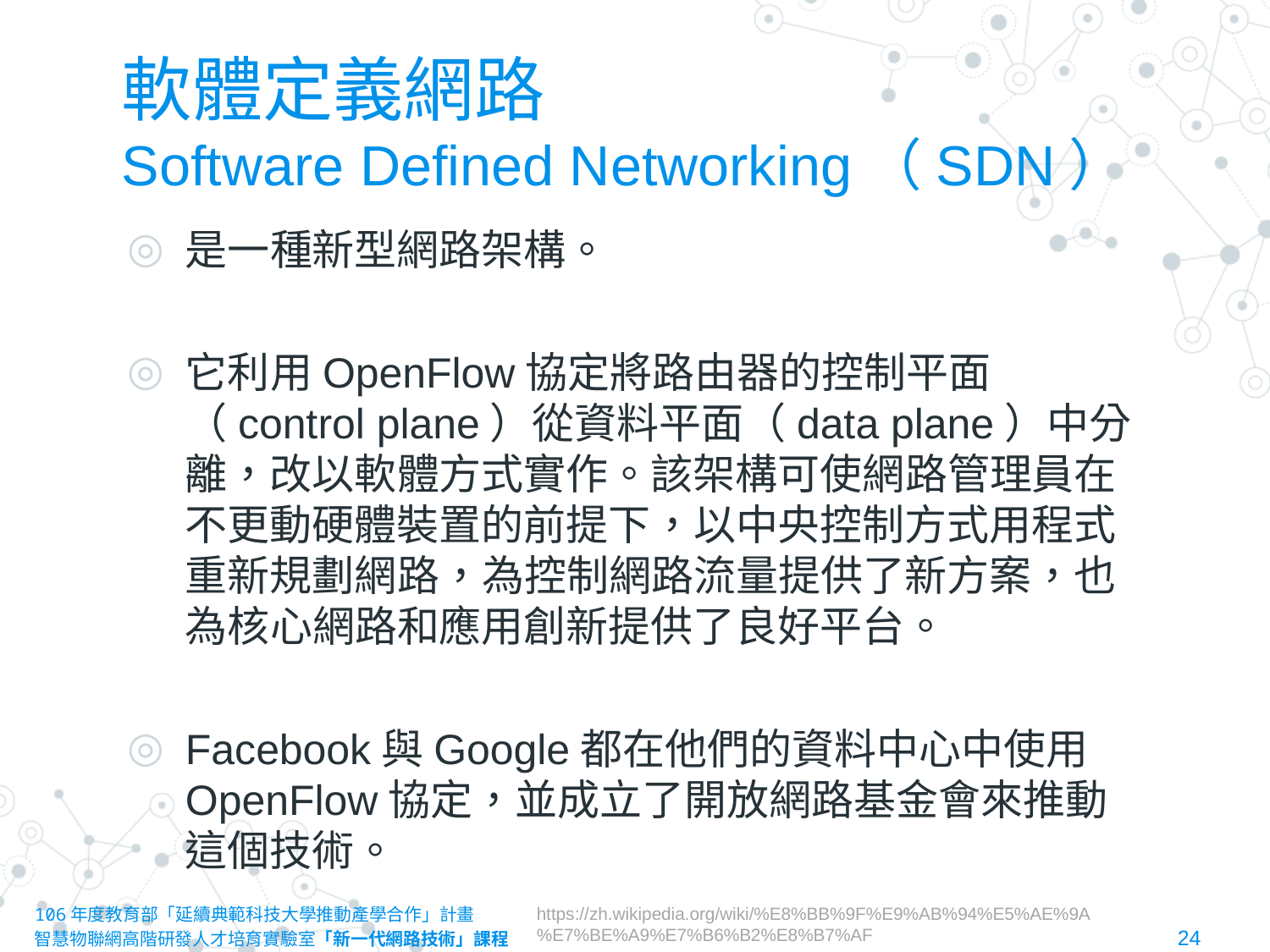

# 軟體定義網路 Software Defined Networking（SDN）
是一種新型網路架構。

它利用OpenFlow協定將路由器的控制平面（control plane）從資料平面（data plane）中分離，改以軟體方式實作。該架構可使網路管理員在不更動硬體裝置的前提下，以中央控制方式用程式重新規劃網路，為控制網路流量提供了新方案，也為核心網路和應用創新提供了良好平台。

Facebook與Google都在他們的資料中心中使用OpenFlow協定，並成立了開放網路基金會來推動這個技術。

https://zh.wikipedia.org/wiki/%E8%BB%9F%E9%AB%94%E5%AE%9A%E7%BE%A9%E7%B6%B2%E8%B7%AF
106年度教育部「延續典範科技大學推動產學合作」計畫
智慧物聯網高階研發人才培育實驗室「新一代網路技術」課程						24